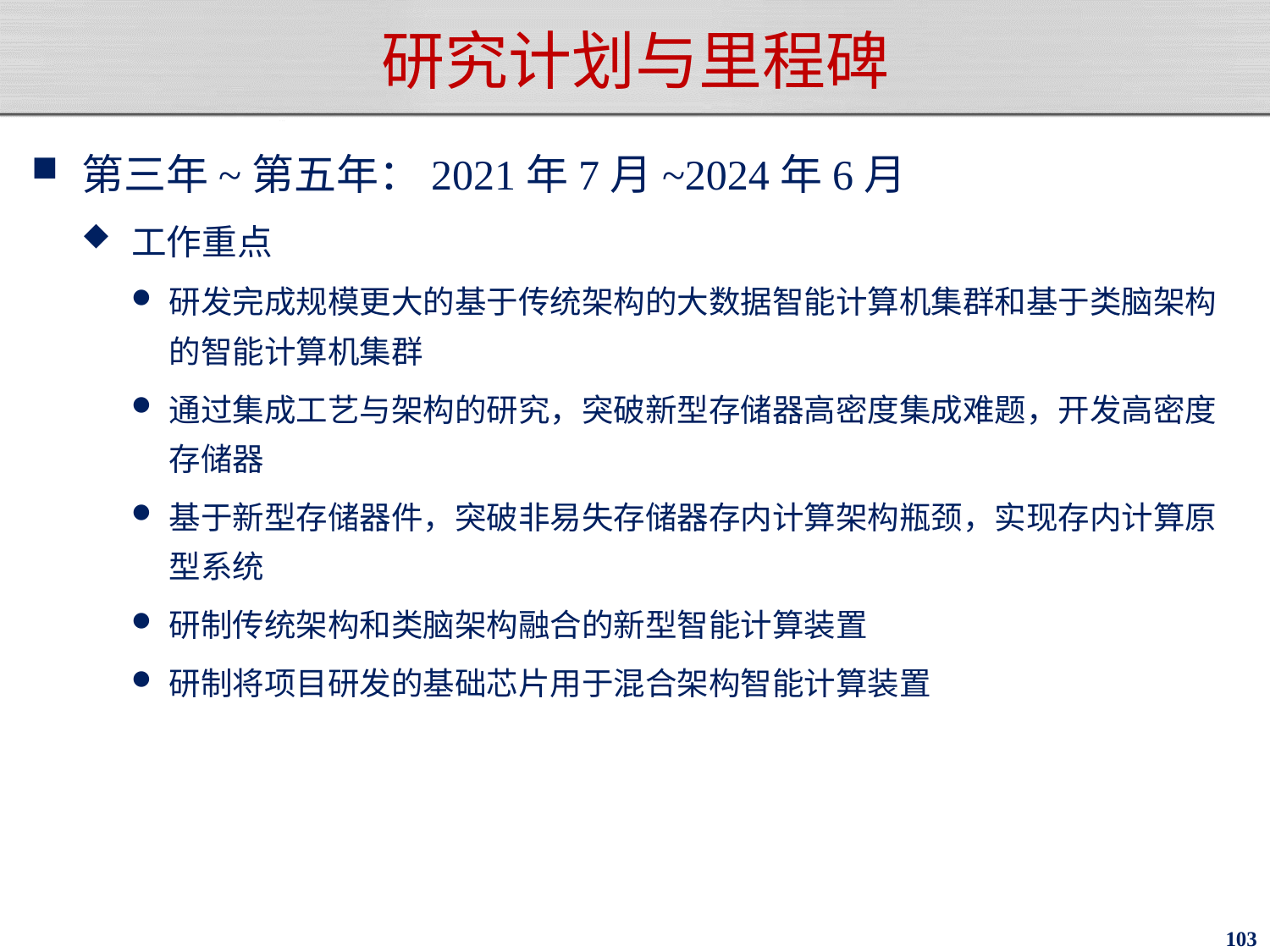

# 研究计划与里程碑
第三年~第五年：2021年7月~2024年6月
工作重点
研发完成规模更大的基于传统架构的大数据智能计算机集群和基于类脑架构的智能计算机集群
通过集成工艺与架构的研究，突破新型存储器高密度集成难题，开发高密度存储器
基于新型存储器件，突破非易失存储器存内计算架构瓶颈，实现存内计算原型系统
研制传统架构和类脑架构融合的新型智能计算装置
研制将项目研发的基础芯片用于混合架构智能计算装置
103